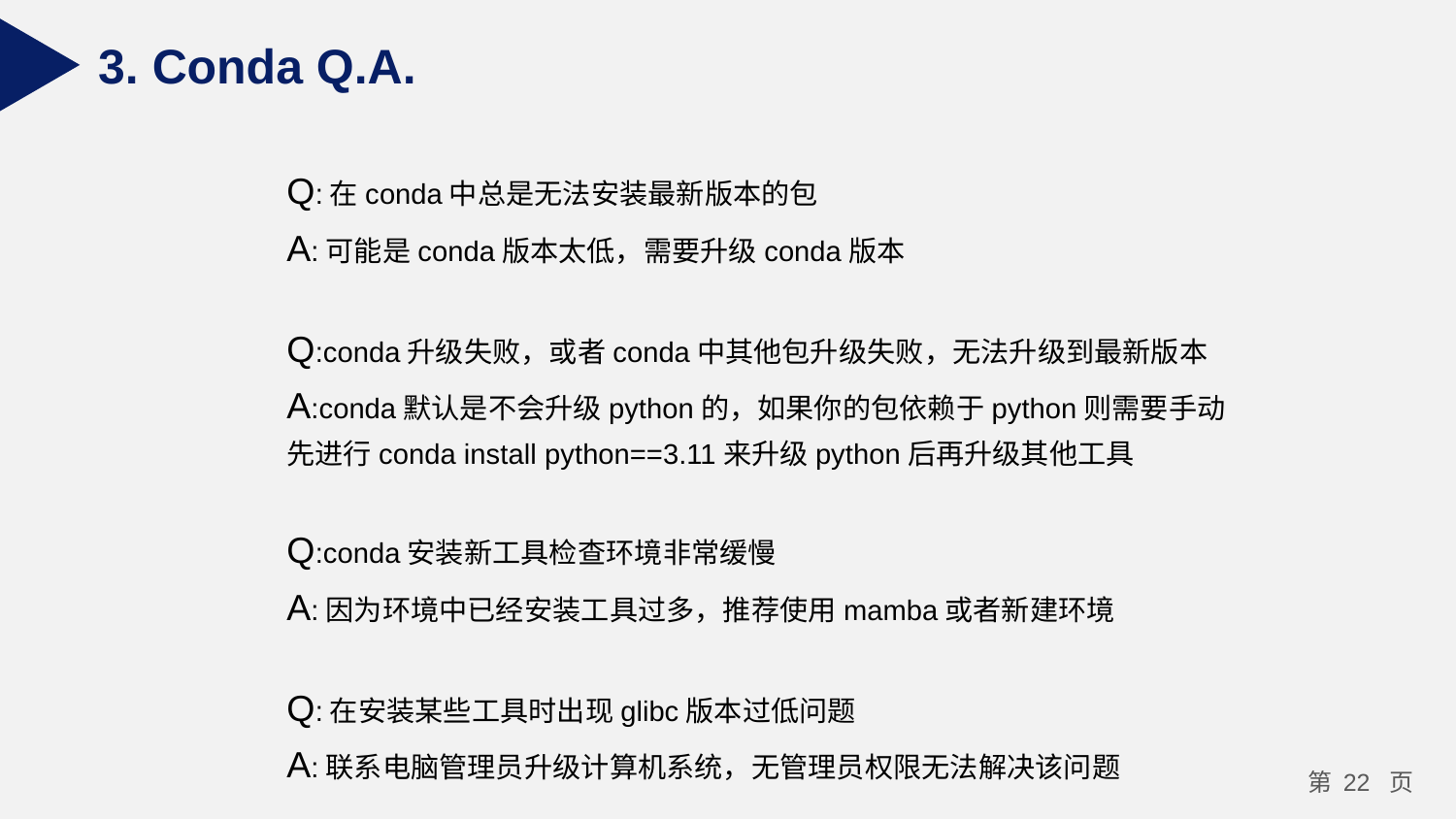

3. Conda Q.A.
Q:在conda中总是无法安装最新版本的包
A:可能是conda版本太低，需要升级conda版本

Q:conda升级失败，或者conda中其他包升级失败，无法升级到最新版本
A:conda默认是不会升级python的，如果你的包依赖于python则需要手动先进行conda install python==3.11来升级python后再升级其他工具

Q:conda安装新工具检查环境非常缓慢
A:因为环境中已经安装工具过多，推荐使用mamba或者新建环境

Q:在安装某些工具时出现glibc版本过低问题
A:联系电脑管理员升级计算机系统，无管理员权限无法解决该问题